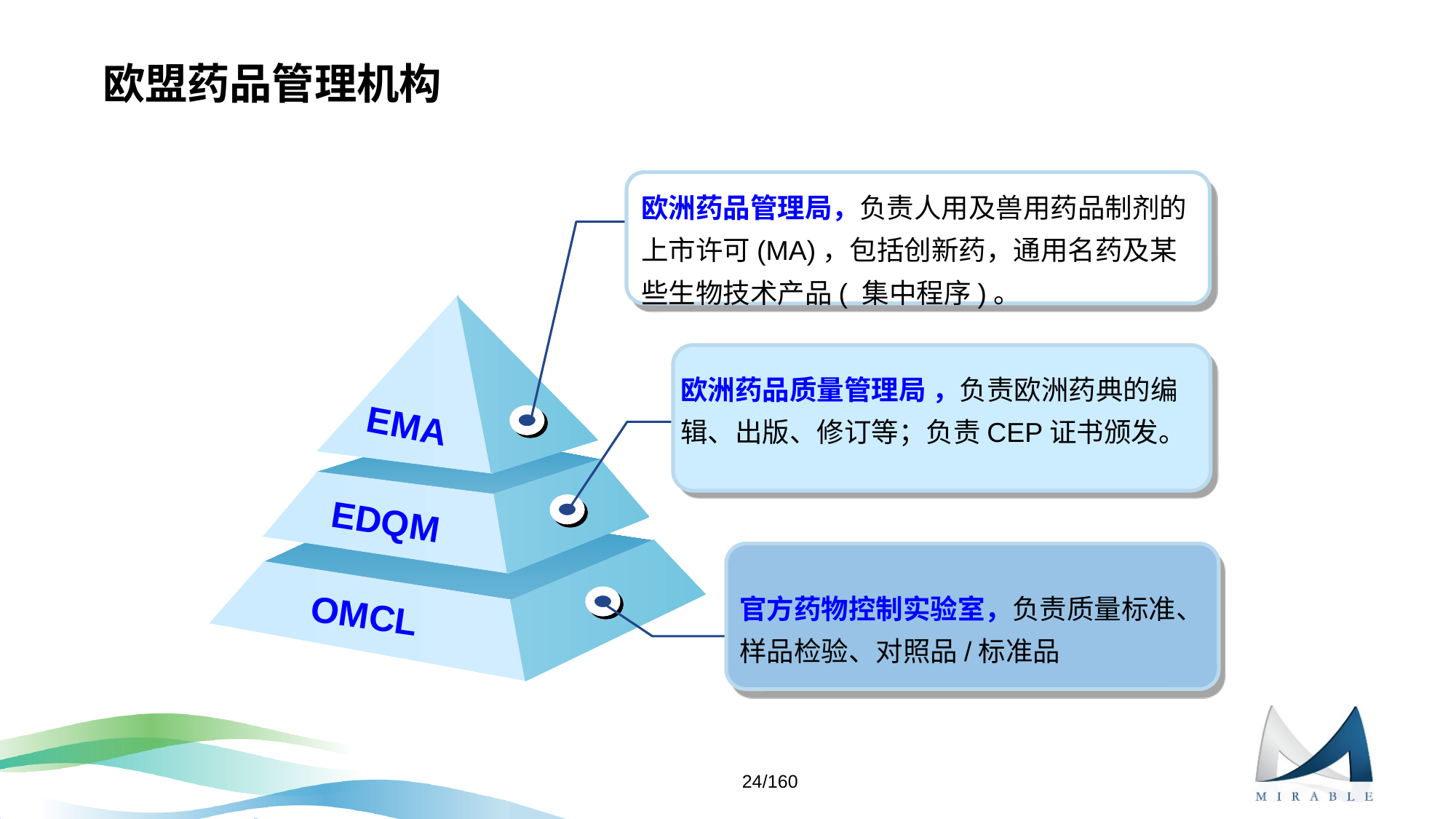

# 欧盟药品管理机构

欧洲药品管理局，负责人用及兽用药品制剂的上市许可(MA)，包括创新药，通用名药及某些生物技术产品( 集中程序)。

EMA

EDQM

OMCL

欧洲药品质量管理局 ，负责欧洲药典的编辑、出版、修订等；负责CEP证书颁发。

官方药物控制实验室，负责质量标准、样品检验、对照品/标准品
24/160